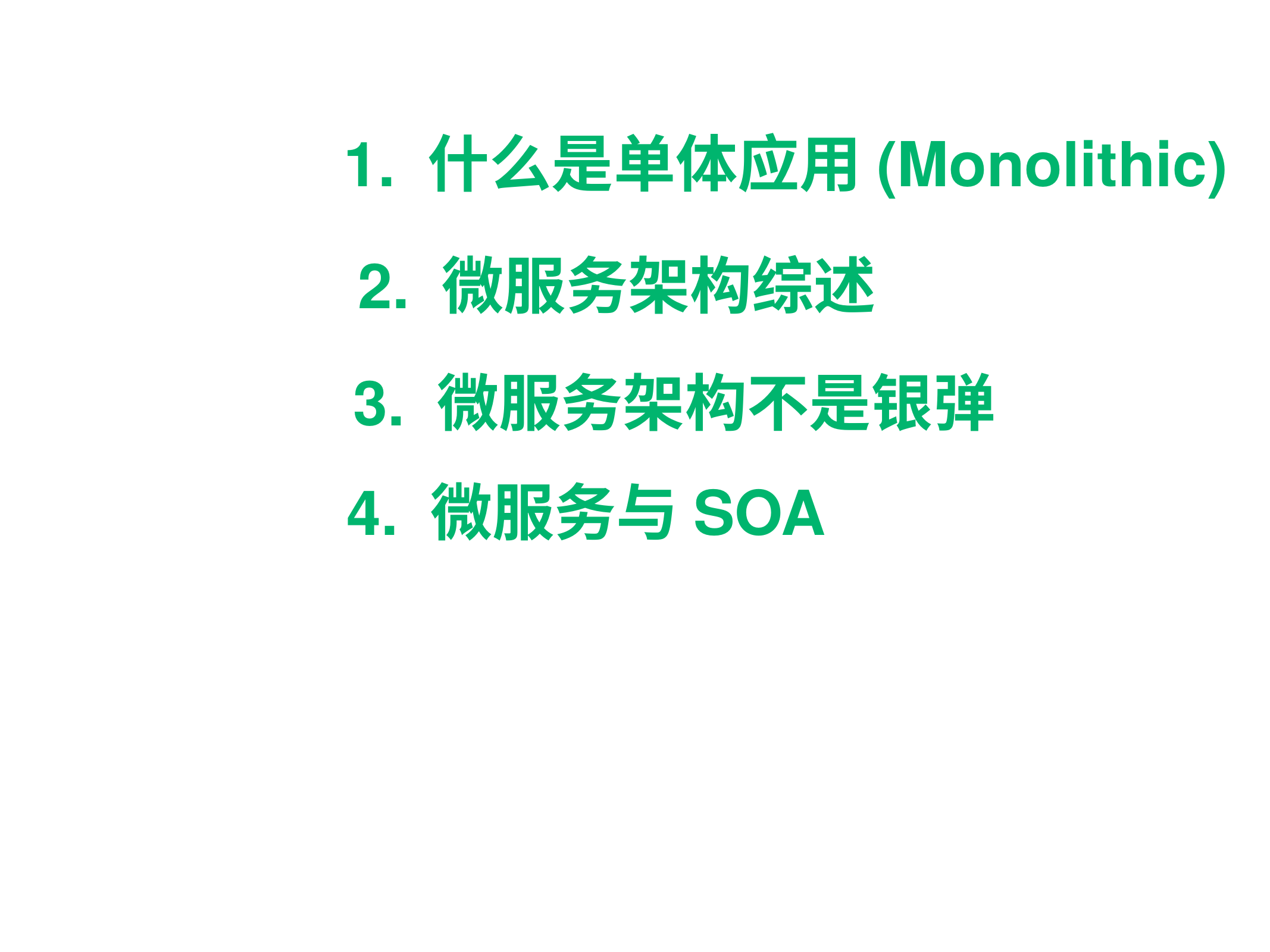

1. 什么是单体应用(Monolithic)
2. 微服务架构综述
3. 微服务架构不是银弹
4. 微服务与SOA
11